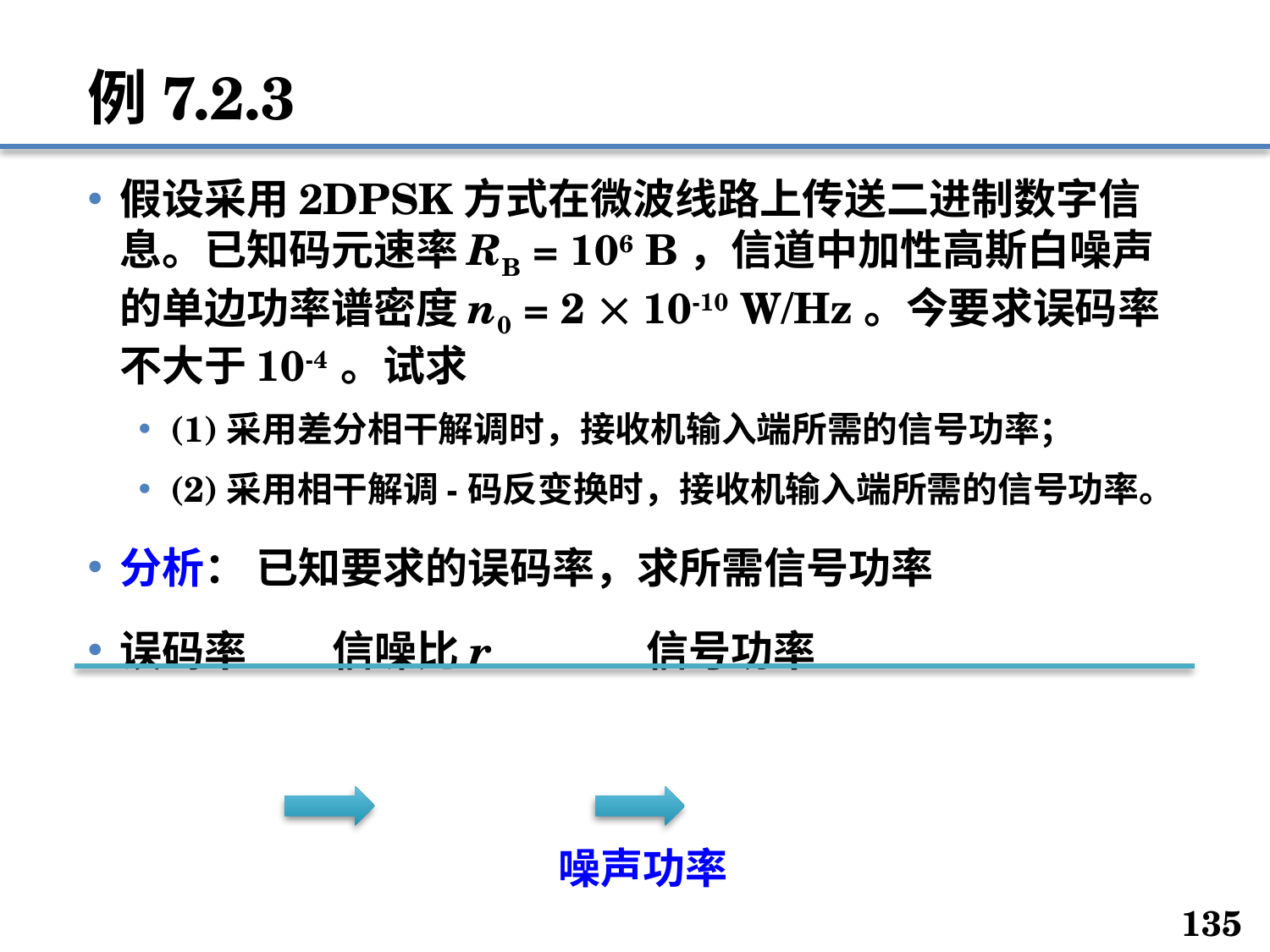

# 例7.2.3
假设采用2DPSK方式在微波线路上传送二进制数字信息。已知码元速率RB = 106 B，信道中加性高斯白噪声的单边功率谱密度n0 = 2 × 10-10 W/Hz。今要求误码率不大于10-4 。试求
(1)采用差分相干解调时，接收机输入端所需的信号功率；
(2)采用相干解调-码反变换时，接收机输入端所需的信号功率。
分析： 已知要求的误码率，求所需信号功率
误码率         信噪比r            信号功率

噪声功率
135